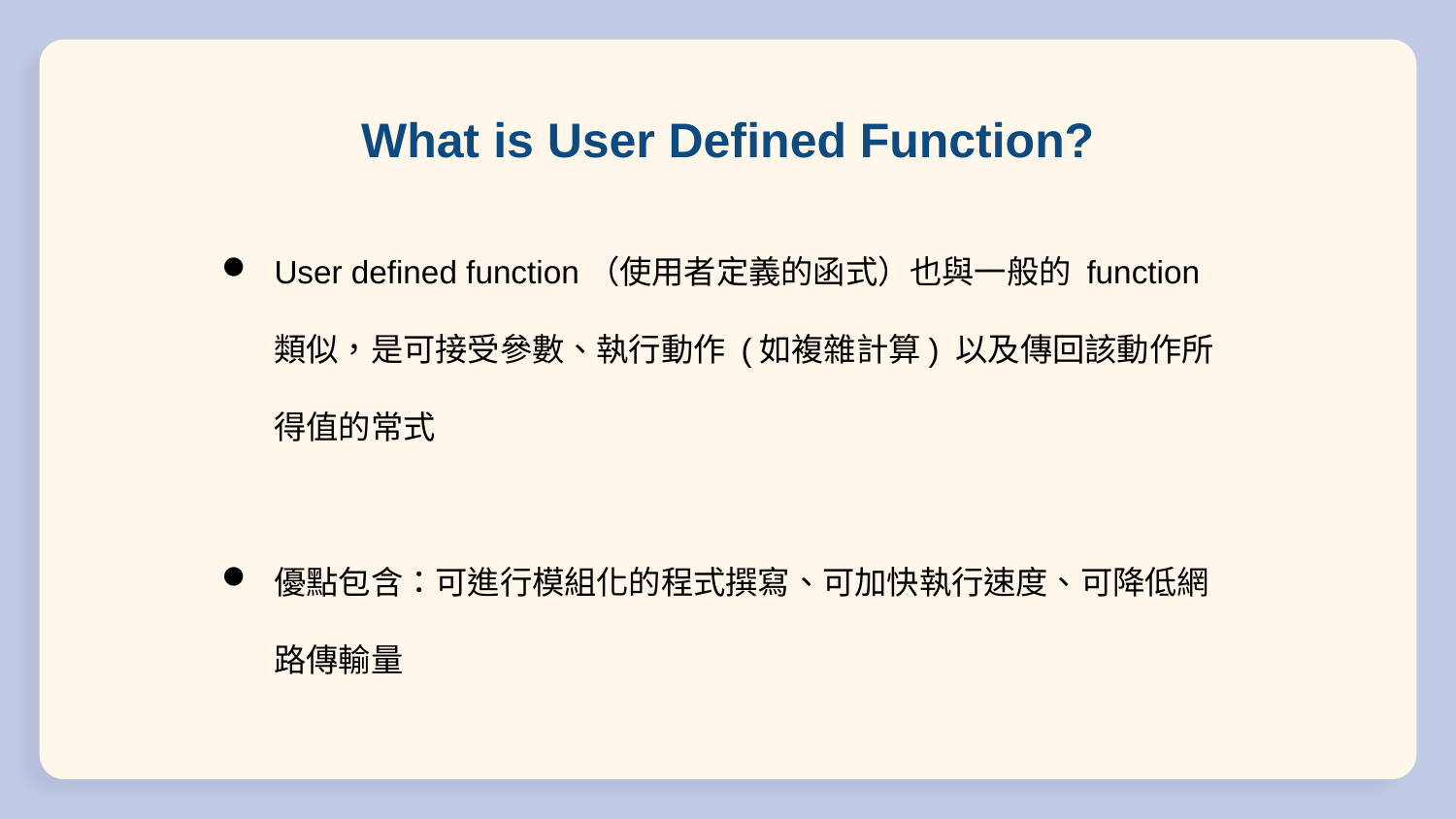

# What is User Defined Function?
User defined function（使用者定義的函式）也與一般的 function 類似，是可接受參數、執行動作 (如複雜計算) 以及傳回該動作所得值的常式

優點包含：可進行模組化的程式撰寫、可加快執行速度、可降低網路傳輸量